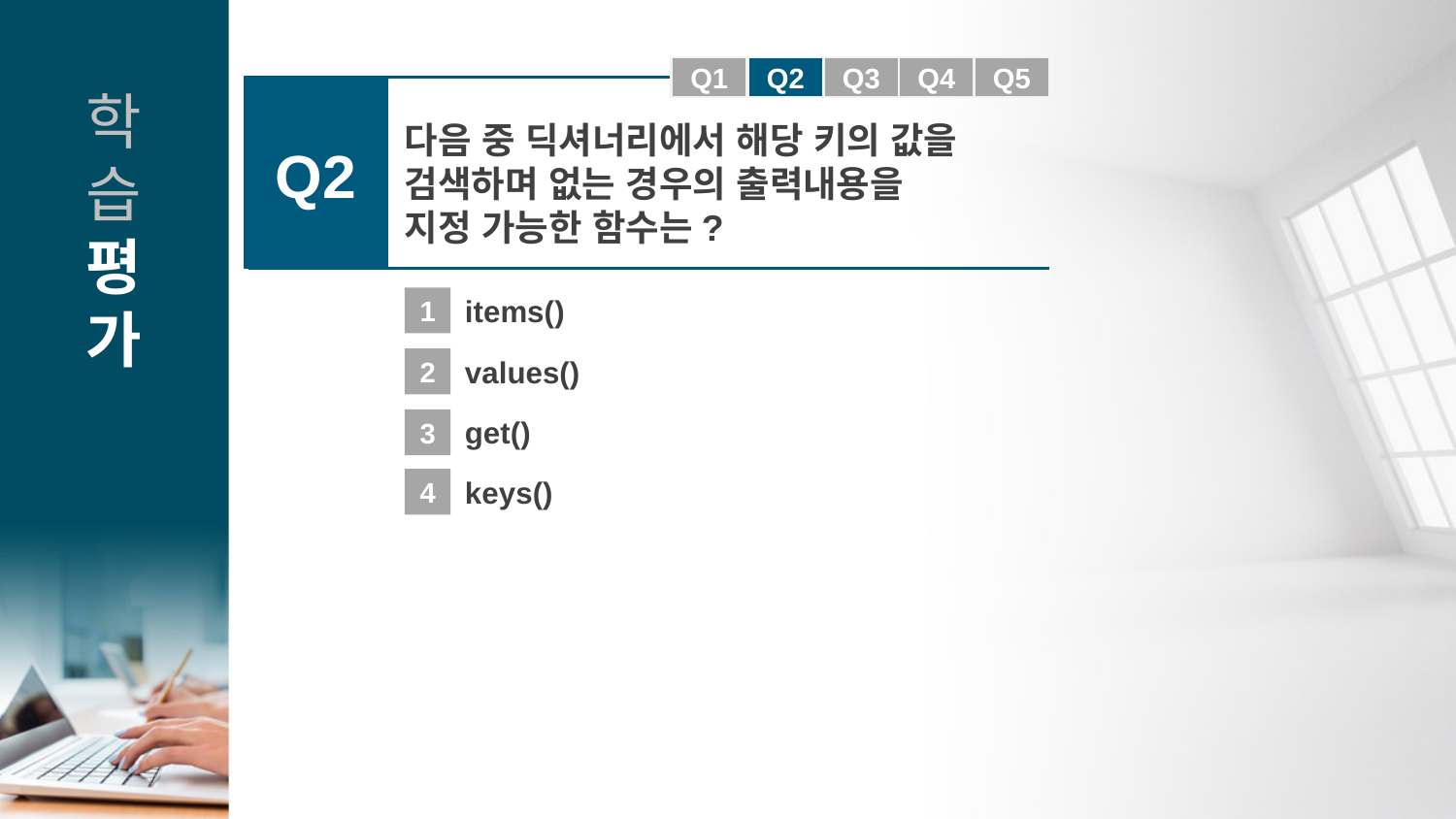

Q1
Q1
Q2
Q3
Q4
Q5
Q2
다음 중 딕셔너리에서 해당 키의 값을 검색하며 없는 경우의 출력내용을
지정 가능한 함수는?
1
items()
2
values()
get()
3
4
keys()